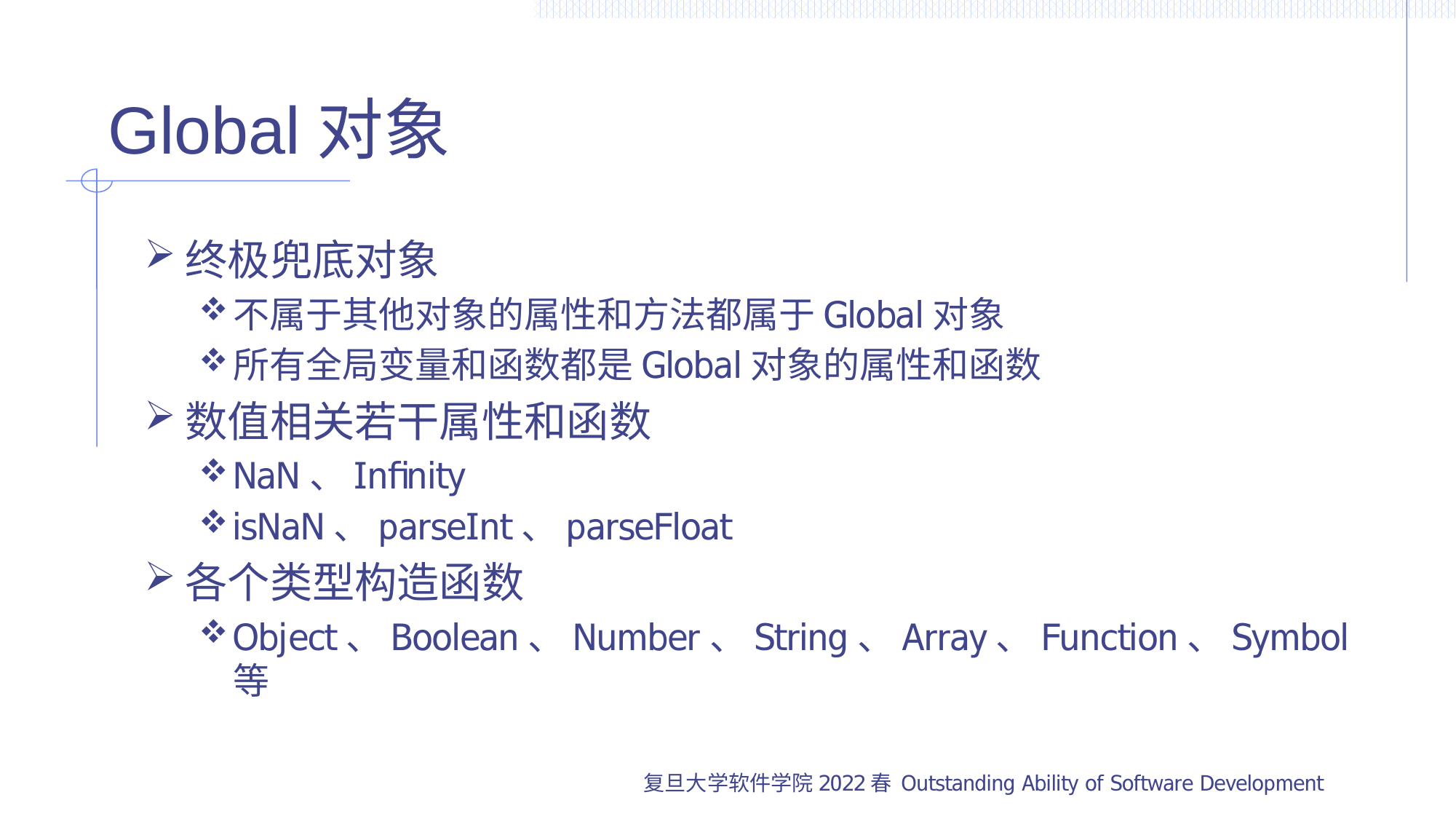

# Global对象
终极兜底对象
不属于其他对象的属性和方法都属于Global对象
所有全局变量和函数都是Global对象的属性和函数
数值相关若干属性和函数
NaN、Infinity
isNaN、parseInt、parseFloat
各个类型构造函数
Object、Boolean、Number、String、Array、Function、Symbol等